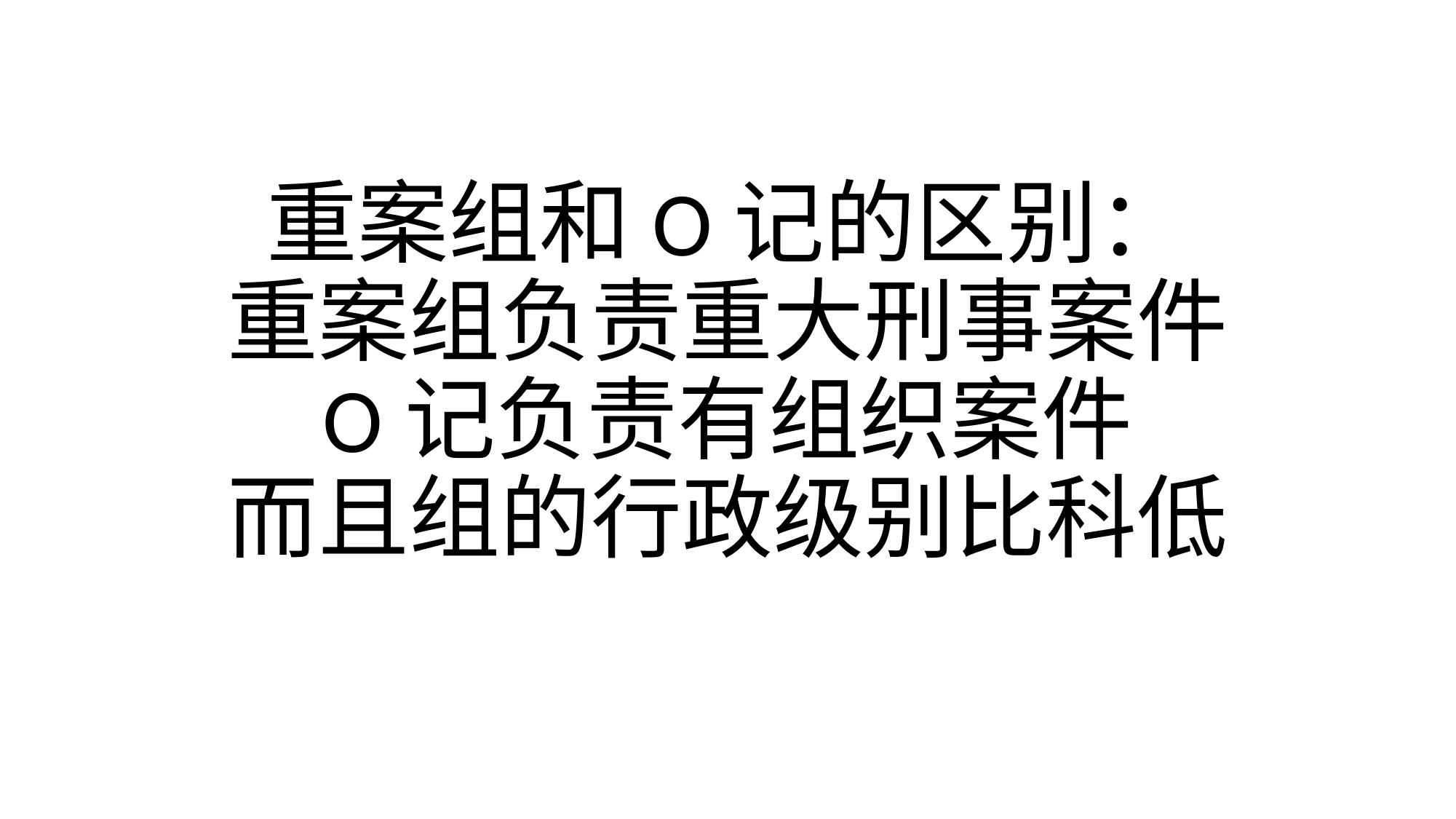

# 重案组和O记的区别： 重案组负责重大刑事案件 O记负责有组织案件 而且组的行政级别比科低